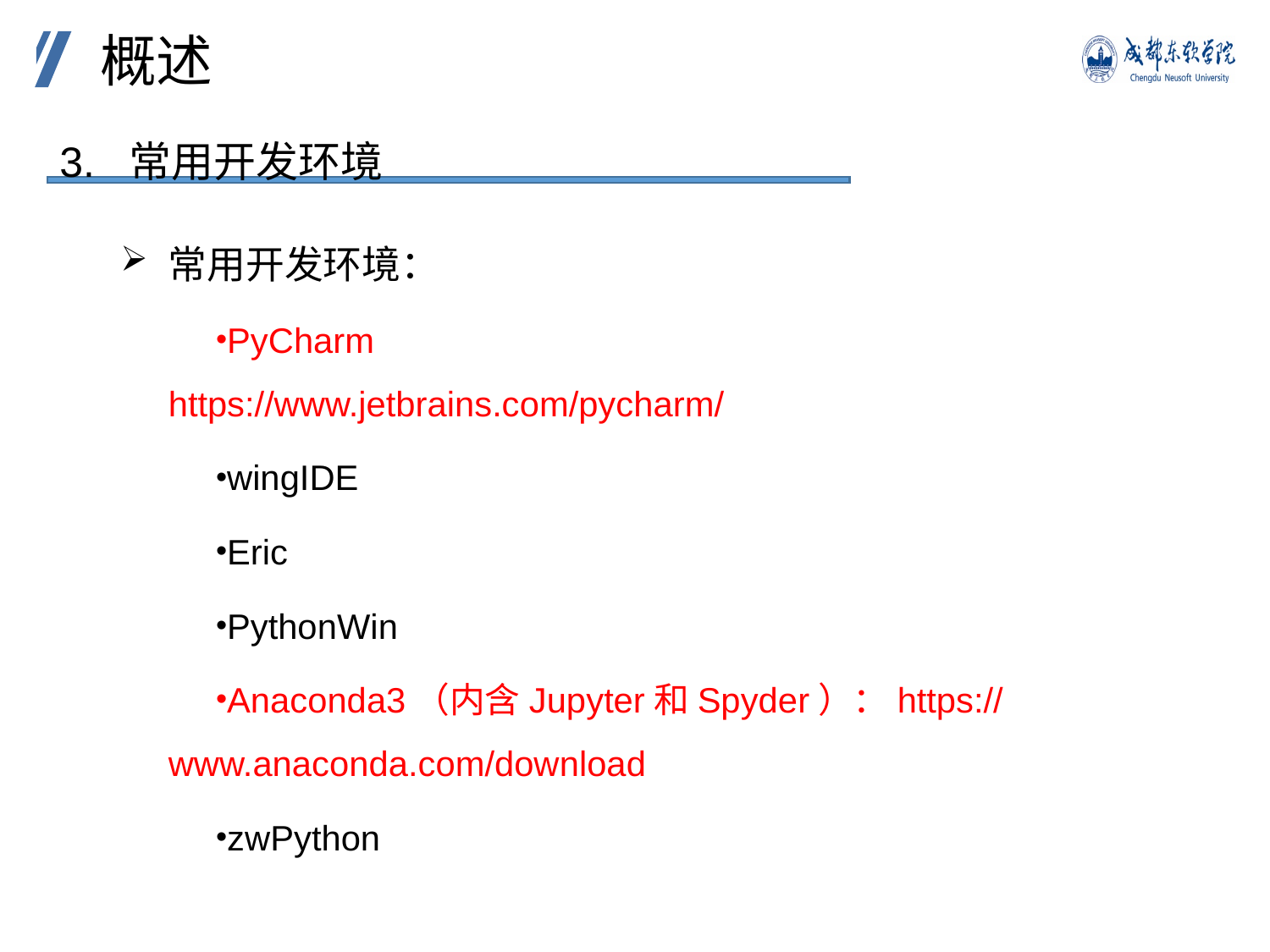

概述
3.  常用开发环境

常用开发环境：
PyCharm
https://www.jetbrains.com/pycharm/
wingIDE
Eric
PythonWin
Anaconda3（内含Jupyter和Spyder）：https://www.anaconda.com/download
zwPython